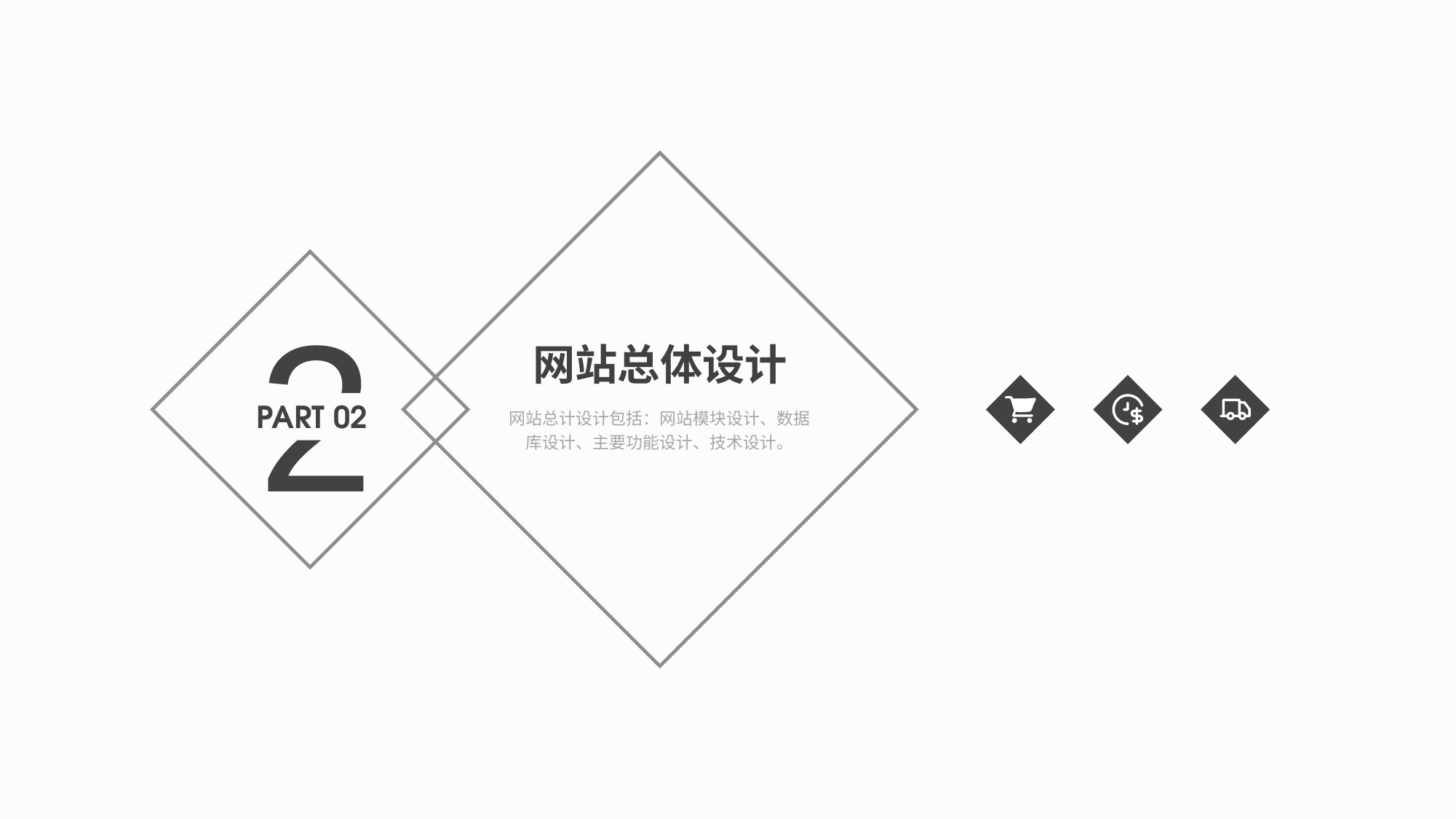

2
网站总体设计

PART 02

网站总计设计包括：网站模块设计、数据库设计、主要功能设计、技术设计。